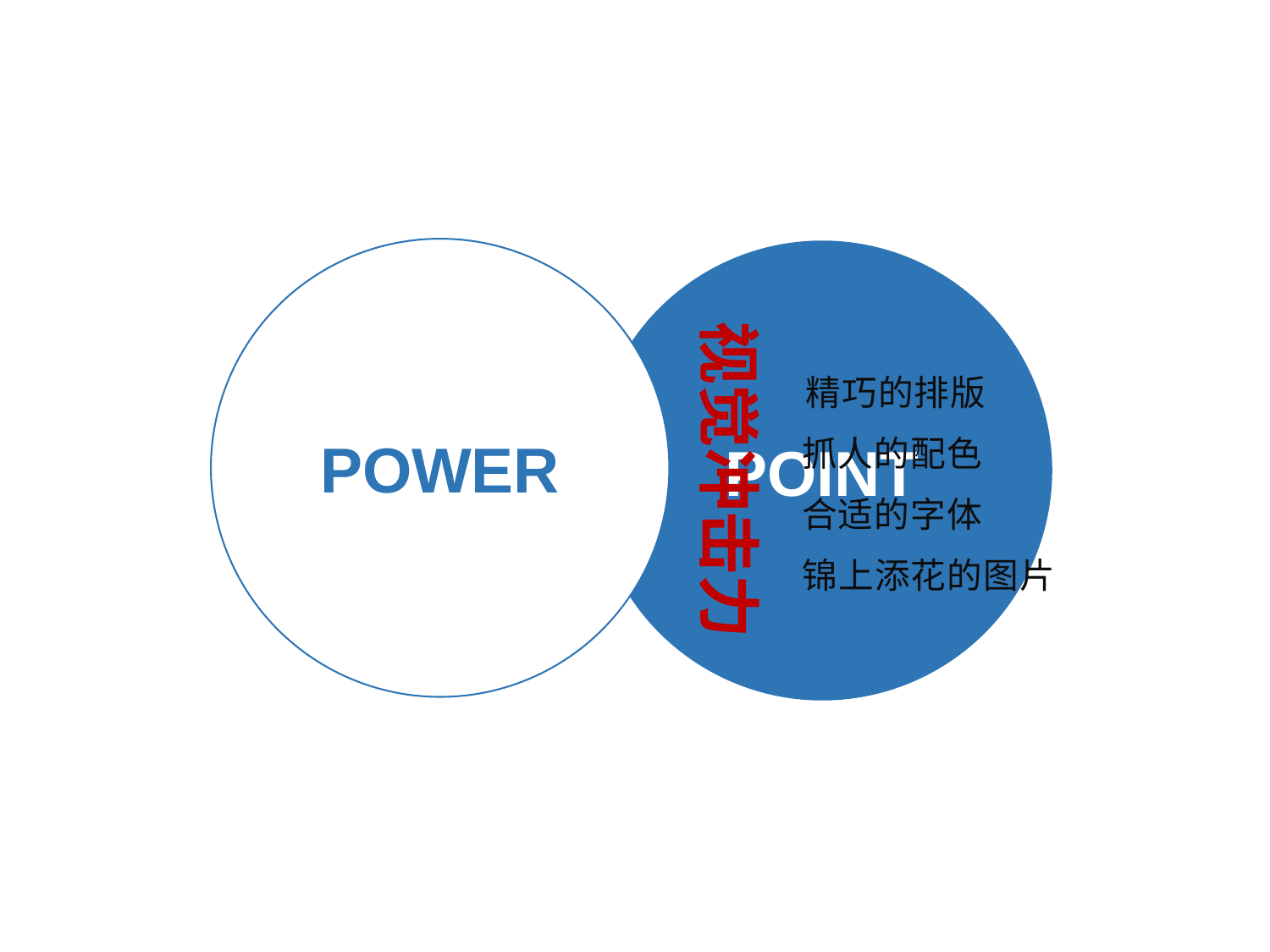

POWER
POINT
视觉冲击力
精巧的排版
抓人的配色
合适的字体
锦上添花的图片